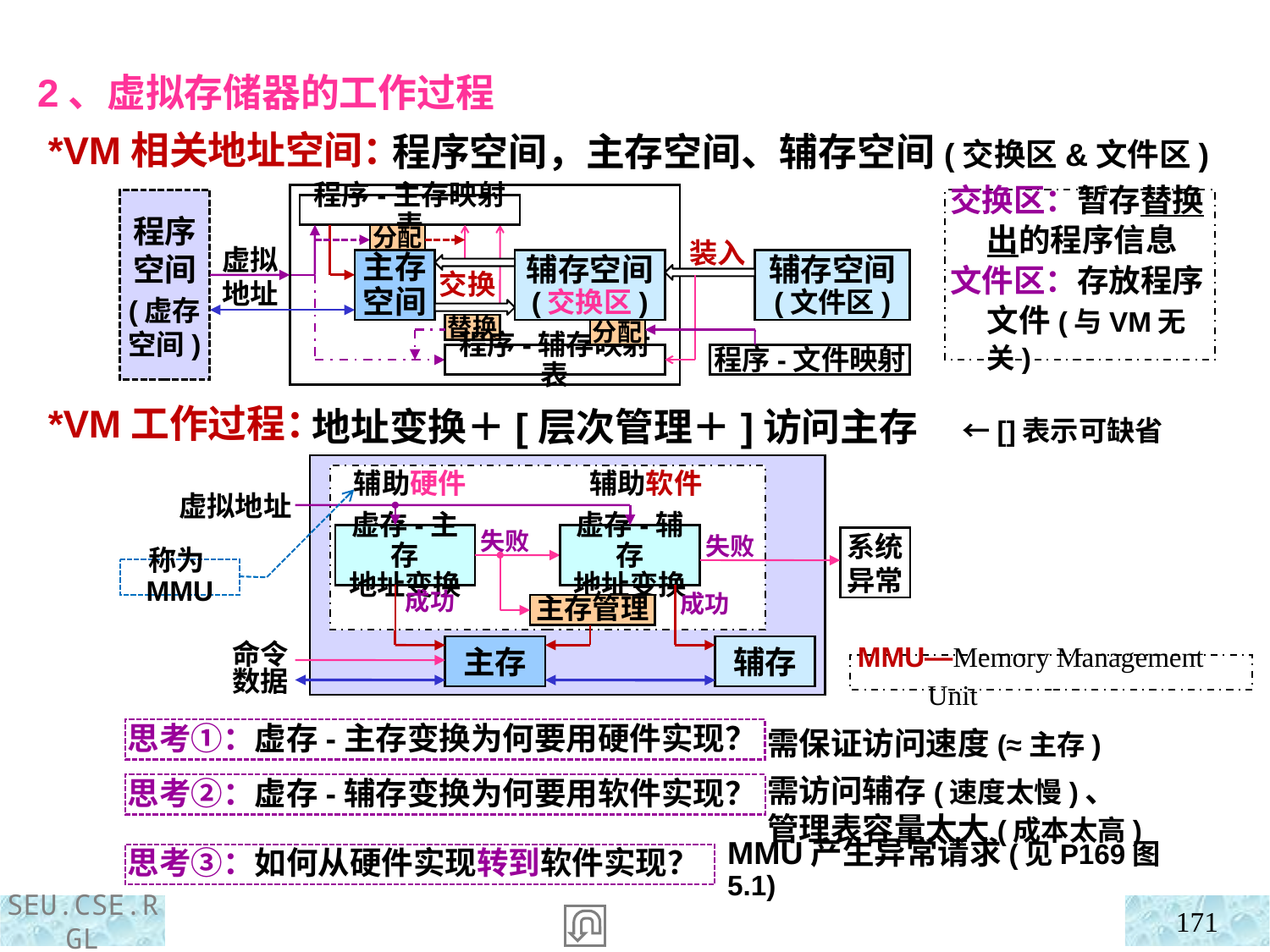

2、虚拟存储器的工作过程
 *VM相关地址空间：

 *VM工作过程：
程序空间，主存空间、辅存空间(交换区&文件区)

程序
空间
(虚存
空间)
虚拟
地址
装入
主存空间
辅存空间
(交换区)
辅存空间
(文件区)

交换

交换区：暂存替换出的程序信息
文件区：存放程序文件(与VM无关)
程序-主存映射表
分配
替换
分配
程序-文件映射
程序-辅存映射表
地址变换＋[层次管理＋]访问主存     ←[]表示可缺省
                             VM

虚拟地址
主存
辅存
命令
数据
辅助软件
虚存-辅存
地址变换
系统
异常
失败
成功
主存管理
辅助硬件
虚存-主存
地址变换
失败
成功
称为MMU
MMU—Memory Management Unit
思考①：虚存-主存变换为何要用硬件实现？
需保证访问速度(≈主存)
需访问辅存(速度太慢)、
管理表容量太大(成本太高)
思考②：虚存-辅存变换为何要用软件实现？
思考③：如何从硬件实现转到软件实现？
MMU产生异常请求(见P169图5.1)
171